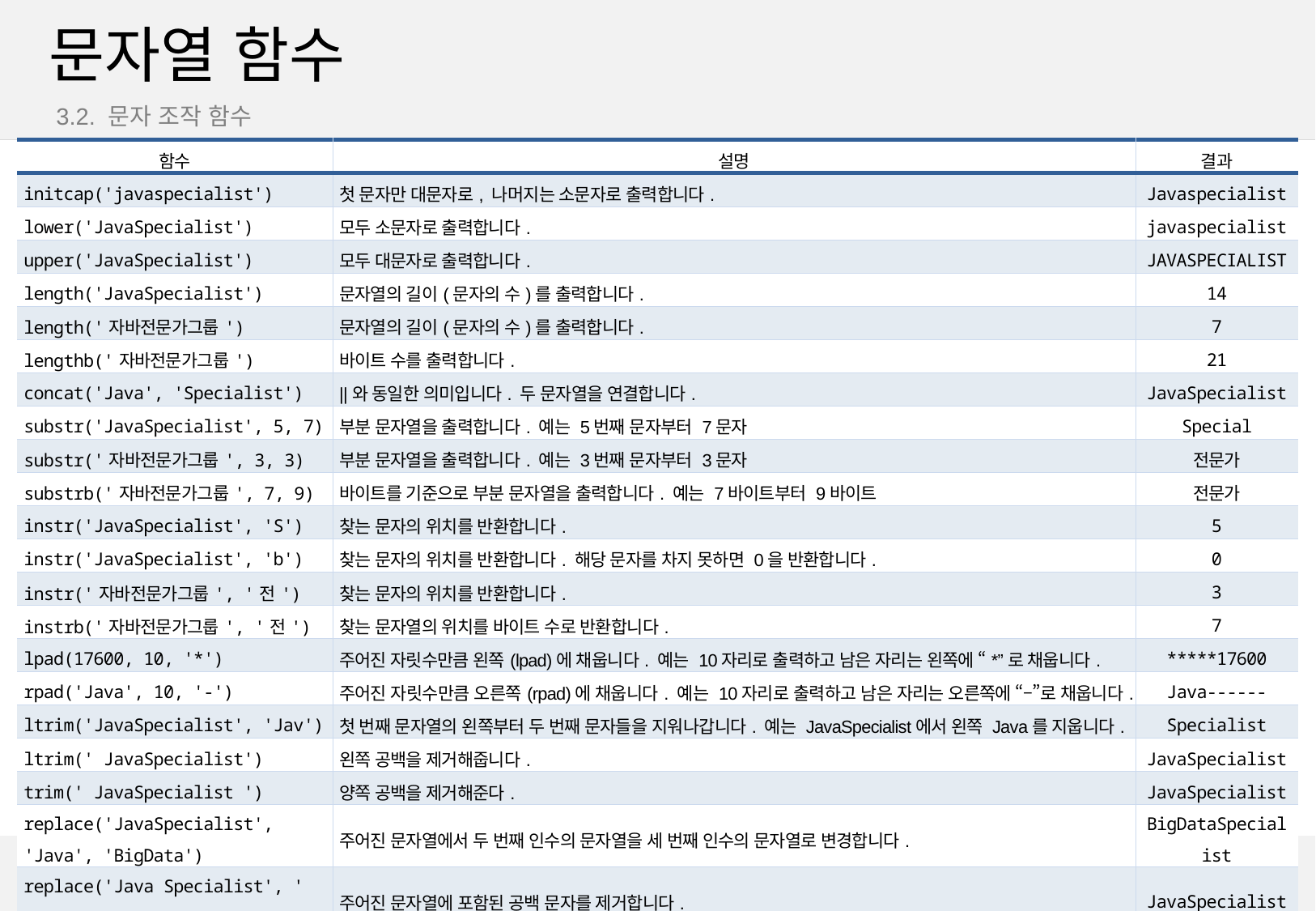

# 문자열 함수
3.2. 문자 조작 함수
| 함수 | 설명 | 결과 |
| --- | --- | --- |
| initcap('javaspecialist') | 첫 문자만 대문자로, 나머지는 소문자로 출력합니다. | Javaspecialist |
| lower('JavaSpecialist') | 모두 소문자로 출력합니다. | javaspecialist |
| upper('JavaSpecialist') | 모두 대문자로 출력합니다. | JAVASPECIALIST |
| length('JavaSpecialist') | 문자열의 길이(문자의 수)를 출력합니다. | 14 |
| length('자바전문가그룹') | 문자열의 길이(문자의 수)를 출력합니다. | 7 |
| lengthb('자바전문가그룹') | 바이트 수를 출력합니다. | 21 |
| concat('Java', 'Specialist') | ||와 동일한 의미입니다. 두 문자열을 연결합니다. | JavaSpecialist |
| substr('JavaSpecialist', 5, 7) | 부분 문자열을 출력합니다. 예는 5번째 문자부터 7문자 | Special |
| substr('자바전문가그룹', 3, 3) | 부분 문자열을 출력합니다. 예는 3번째 문자부터 3문자 | 전문가 |
| substrb('자바전문가그룹', 7, 9) | 바이트를 기준으로 부분 문자열을 출력합니다. 예는 7바이트부터 9바이트 | 전문가 |
| instr('JavaSpecialist', 'S') | 찾는 문자의 위치를 반환합니다. | 5 |
| instr('JavaSpecialist', 'b') | 찾는 문자의 위치를 반환합니다. 해당 문자를 차지 못하면 0을 반환합니다. | 0 |
| instr('자바전문가그룹', '전') | 찾는 문자의 위치를 반환합니다. | 3 |
| instrb('자바전문가그룹', '전') | 찾는 문자열의 위치를 바이트 수로 반환합니다. | 7 |
| lpad(17600, 10, '\*') | 주어진 자릿수만큼 왼쪽(lpad)에 채웁니다. 예는 10자리로 출력하고 남은 자리는 왼쪽에 “\*”로 채웁니다. | \*\*\*\*\*17600 |
| rpad('Java', 10, '-') | 주어진 자릿수만큼 오른쪽(rpad)에 채웁니다. 예는 10자리로 출력하고 남은 자리는 오른쪽에 “–”로 채웁니다. | Java------ |
| ltrim('JavaSpecialist', 'Jav') | 첫 번째 문자열의 왼쪽부터 두 번째 문자들을 지워나갑니다. 예는 JavaSpecialist에서 왼쪽 Java를 지웁니다. | Specialist |
| ltrim(' JavaSpecialist') | 왼쪽 공백을 제거해줍니다. | JavaSpecialist |
| trim(' JavaSpecialist ') | 양쪽 공백을 제거해준다. | JavaSpecialist |
| replace('JavaSpecialist', 'Java', 'BigData') | 주어진 문자열에서 두 번째 인수의 문자열을 세 번째 인수의 문자열로 변경합니다. | BigDataSpecialist |
| replace('Java Specialist', ' ', '') | 주어진 문자열에 포함된 공백 문자를 제거합니다. | JavaSpecialist |
| translate('javaspecialist', 'abcdefghijklmnopqrstuvwxyz', 'defghijklmnopqrstuvwxyzabc') | 문자열을 1대1로 대응시킵니다. | mdydvshfldolvw |